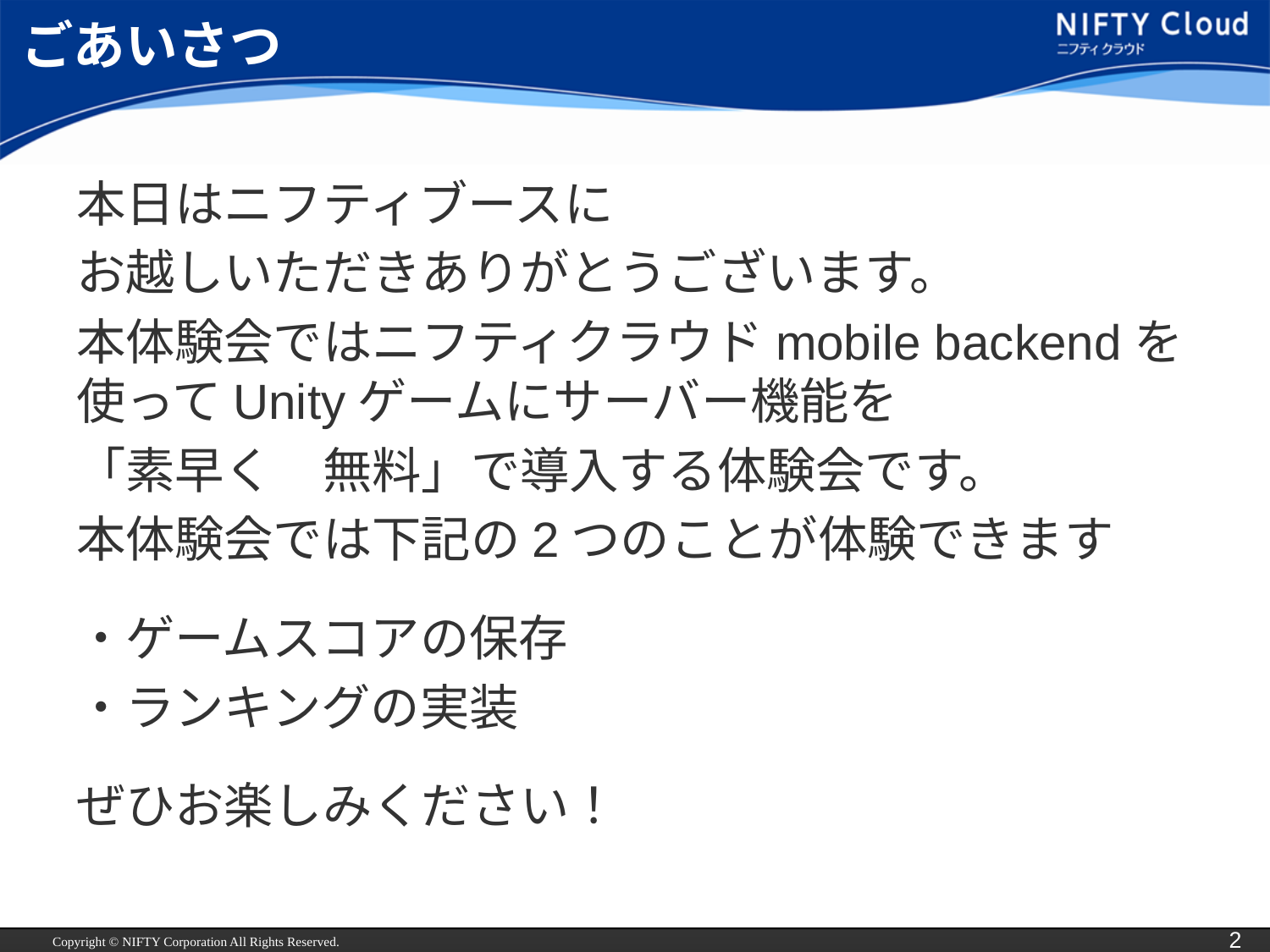

# ごあいさつ
本日はニフティブースに
お越しいただきありがとうございます。
本体験会ではニフティクラウドmobile backendを使ってUnityゲームにサーバー機能を
「素早く　無料」で導入する体験会です。
本体験会では下記の2つのことが体験できます

・ゲームスコアの保存
・ランキングの実装

ぜひお楽しみください！